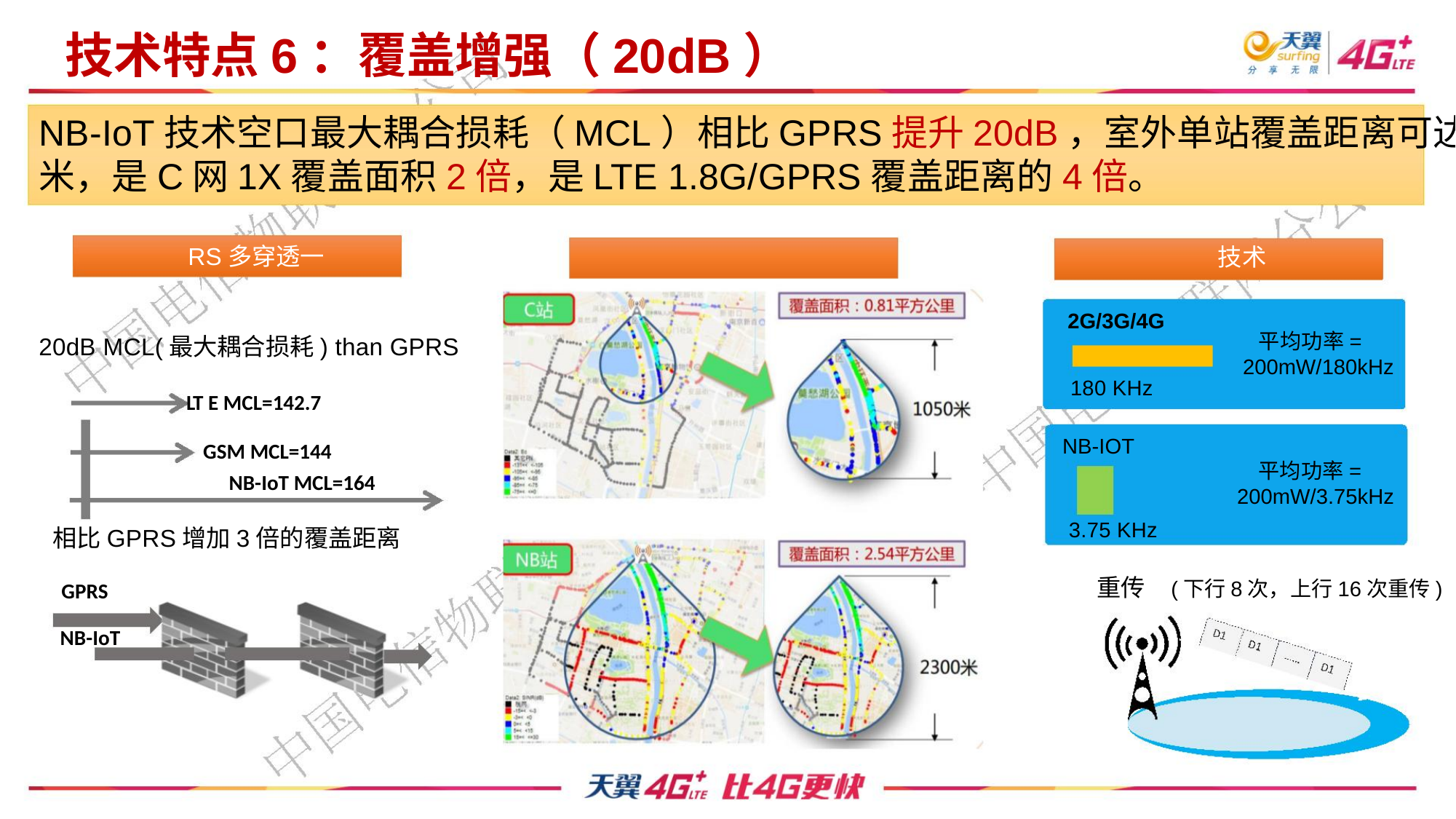

技术特点6：覆盖增强（20dB）
NB-IoT技术空口最大耦合损耗（MCL）相比GPRS提升20dB，室外单站覆盖距离可达2300
米，是C网1X覆盖面积2倍，是LTE 1.8G/GPRS覆盖距离的4倍。
RS多穿透一
技术
2G/3G/4G
平均功率=
20dB MCL(最大耦合损耗) than GPRS
200mW/180kHz
180 KHz
NB-IOT
LT E MCL=142.7
GSM MCL=144
平均功率=
200mW/3.75kHz
NB-IoT MCL=164
3.75 KHz
相比GPRS增加3倍的覆盖距离
GPRS
重传 (下行8次，上行16次重传)
NB-IoT